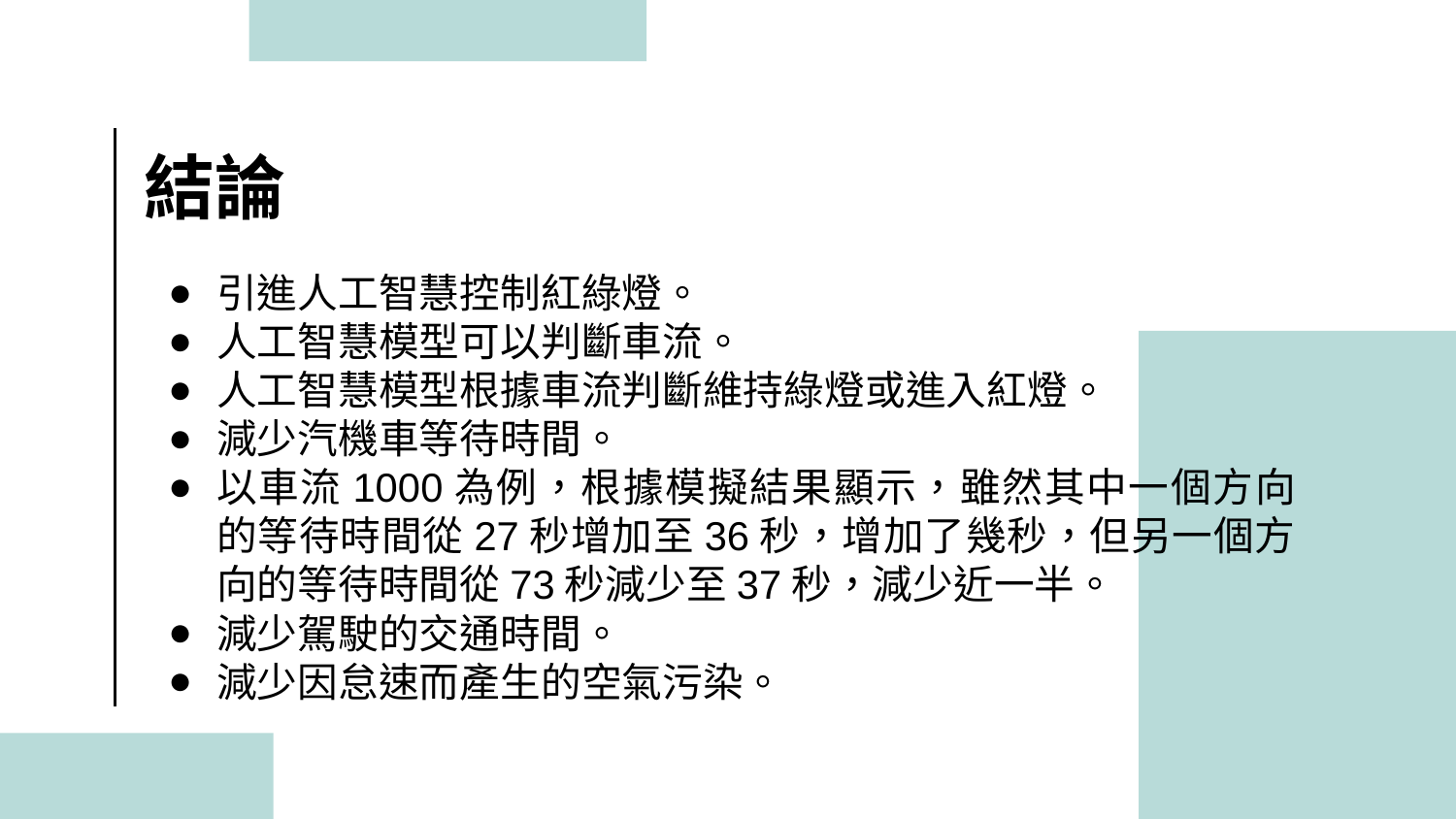

# 結論
引進人工智慧控制紅綠燈。
人工智慧模型可以判斷車流。
人工智慧模型根據車流判斷維持綠燈或進入紅燈。
減少汽機車等待時間。
以車流1000為例，根據模擬結果顯示，雖然其中一個方向的等待時間從27秒增加至36秒，增加了幾秒，但另一個方向的等待時間從73秒減少至37秒，減少近一半。
減少駕駛的交通時間。
減少因怠速而產生的空氣污染。